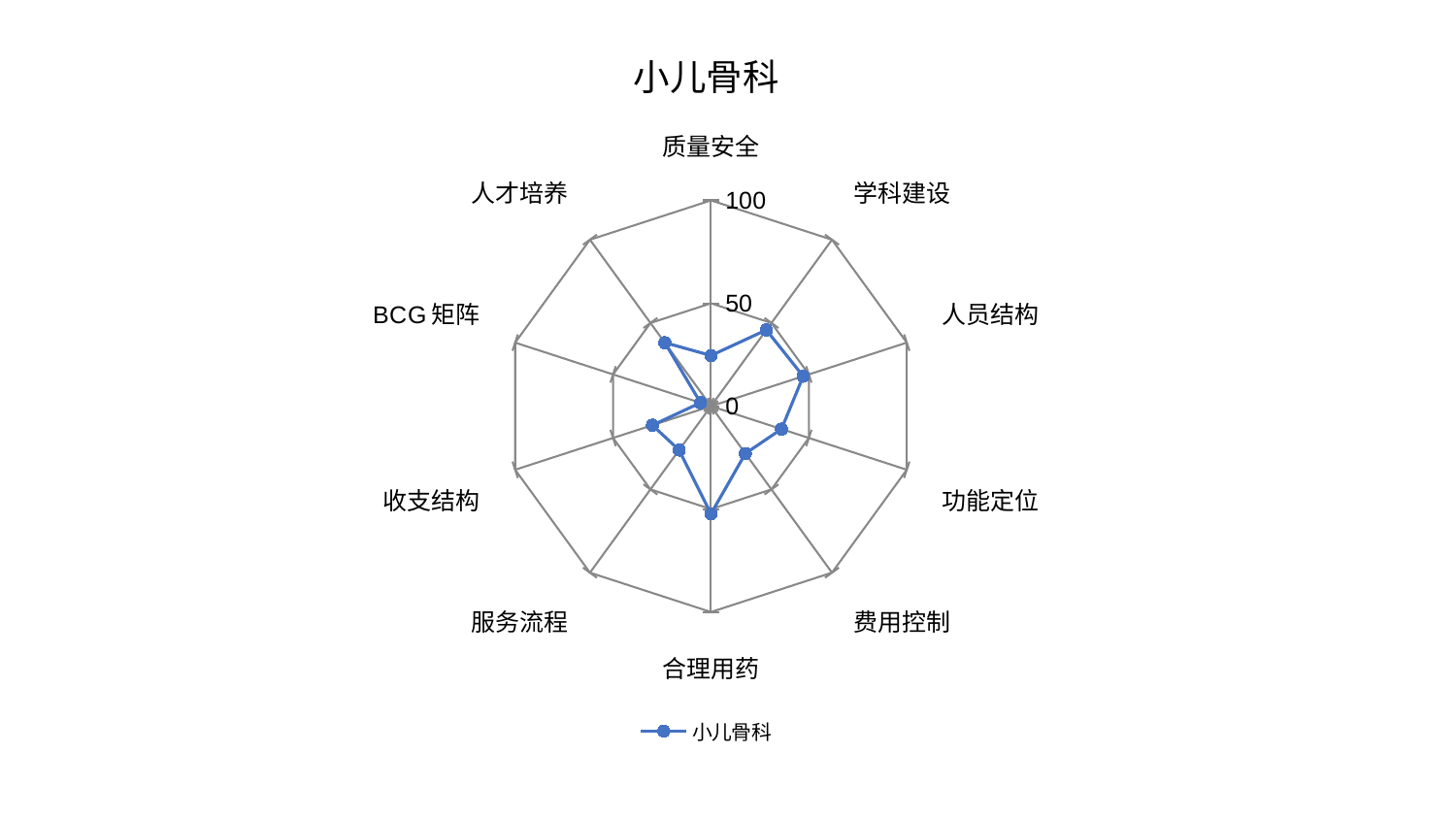

### Chart: 小儿骨科

| Category | 小儿骨科 |
|---|---|
| 质量安全 | 24.621703125280817 |
| 学科建设 | 45.788671748707145 |
| 人员结构 | 47.10744061557777 |
| 功能定位 | 36.02706754117045 |
| 费用控制 | 28.430737965853936 |
| 合理用药 | 52.28618884864217 |
| 服务流程 | 26.336896277707154 |
| 收支结构 | 29.921005290177934 |
| BCG矩阵 | 5.355364349537805 |
| 人才培养 | 38.16277938768369 |
123